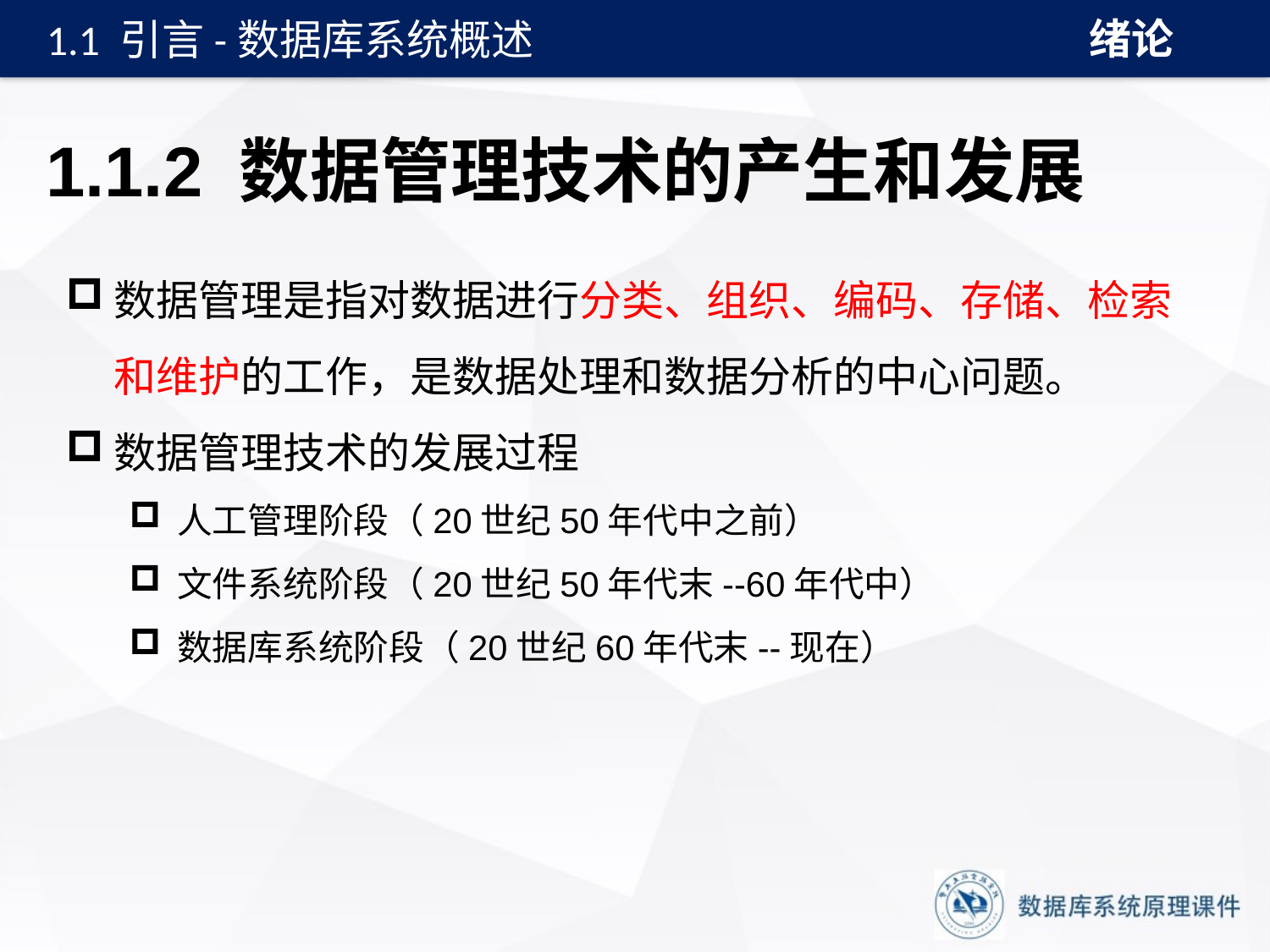

绪论
1.1 引言-数据库系统概述
# 1.1.2 数据管理技术的产生和发展
数据管理是指对数据进行分类、组织、编码、存储、检索和维护的工作，是数据处理和数据分析的中心问题。
数据管理技术的发展过程
人工管理阶段（20世纪50年代中之前）
文件系统阶段（20世纪50年代末--60年代中）
数据库系统阶段（20世纪60年代末--现在）